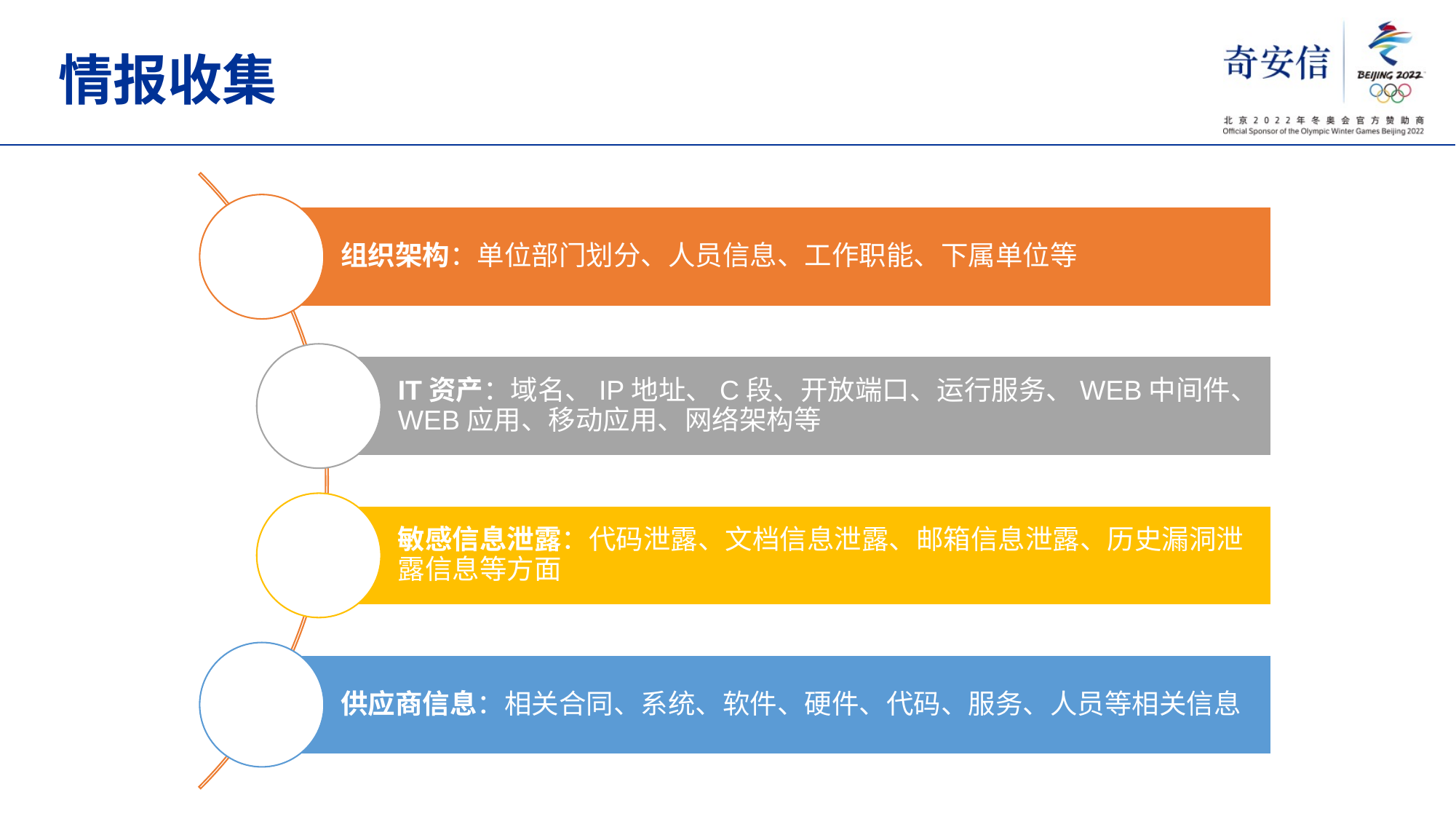

# 情报收集
组织架构：单位部门划分、人员信息、工作职能、下属单位等
IT资产：域名、IP地址、C段、开放端口、运行服务、WEB中间件、WEB应用、移动应用、网络架构等
敏感信息泄露：代码泄露、文档信息泄露、邮箱信息泄露、历史漏洞泄露信息等方面
供应商信息：相关合同、系统、软件、硬件、代码、服务、人员等相关信息